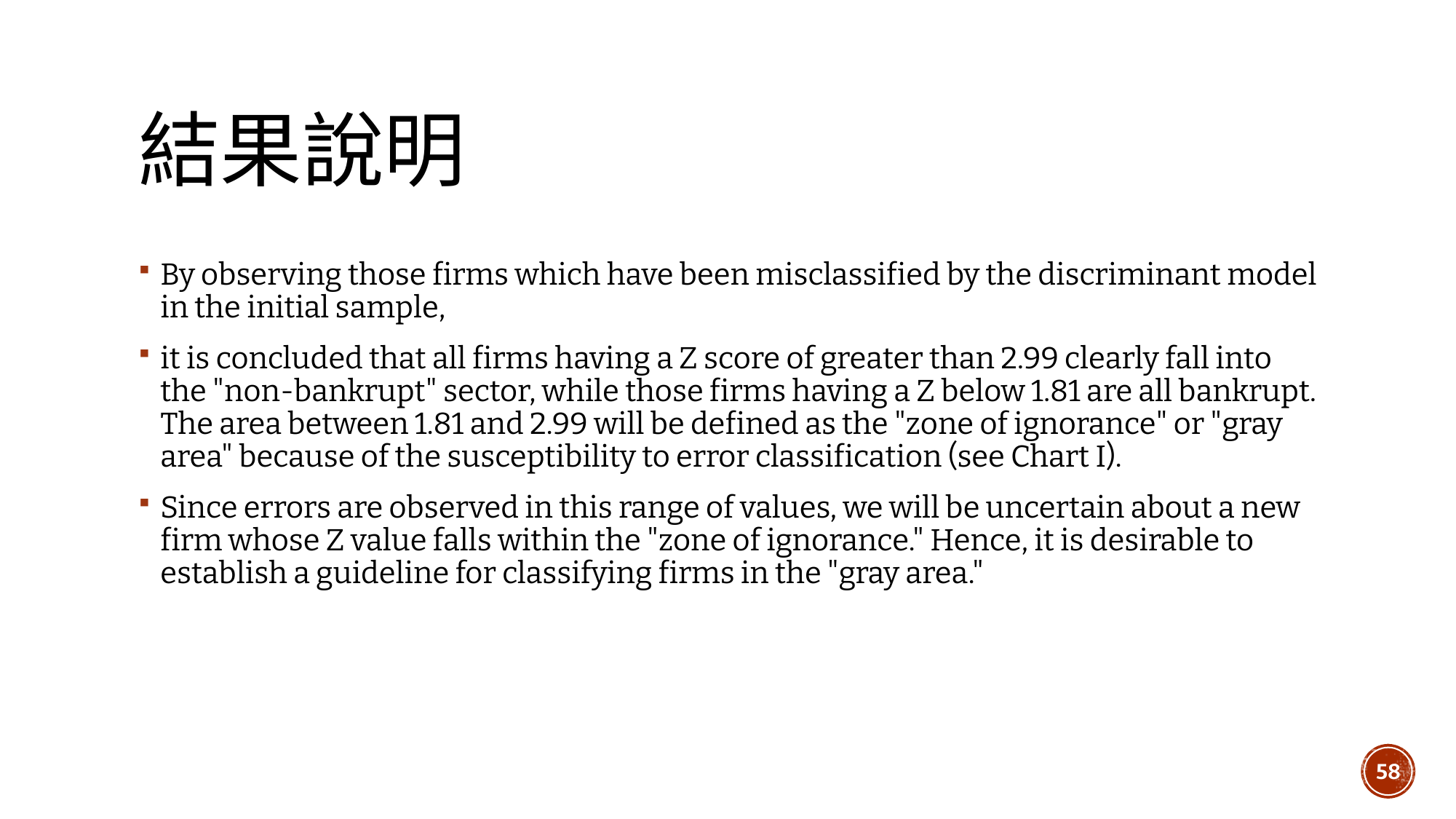

# 結果說明
By observing those firms which have been misclassified by the discriminant model in the initial sample,
it is concluded that all firms having a Z score of greater than 2.99 clearly fall into the "non-bankrupt" sector, while those firms having a Z below 1.81 are all bankrupt. The area between 1.81 and 2.99 will be defined as the "zone of ignorance" or "gray area" because of the susceptibility to error classification (see Chart I).
Since errors are observed in this range of values, we will be uncertain about a new firm whose Z value falls within the "zone of ignorance." Hence, it is desirable to establish a guideline for classifying firms in the "gray area."
58